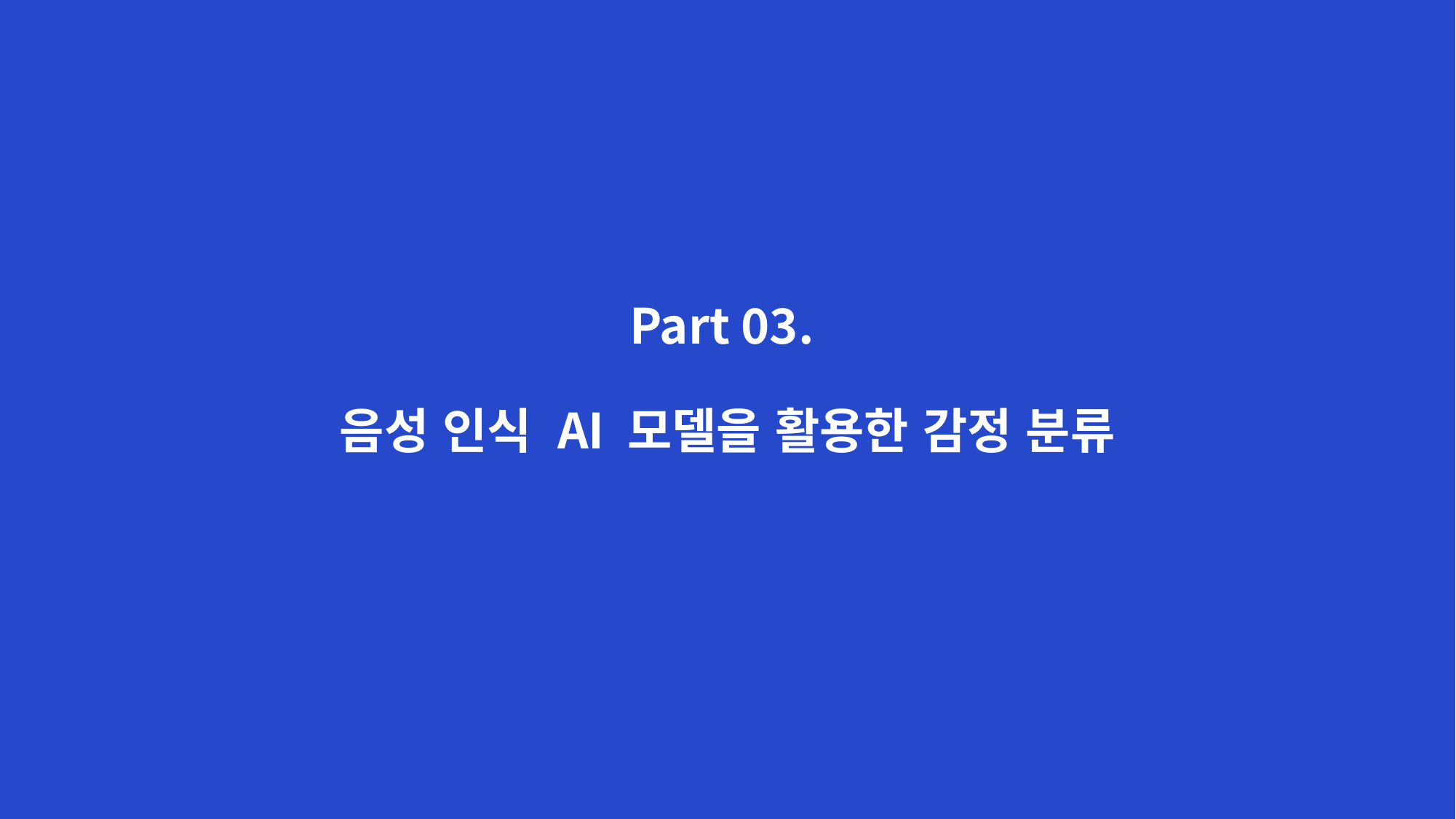

# Part 03. 음성 인식 AI 모델을 활용한 감정 분류